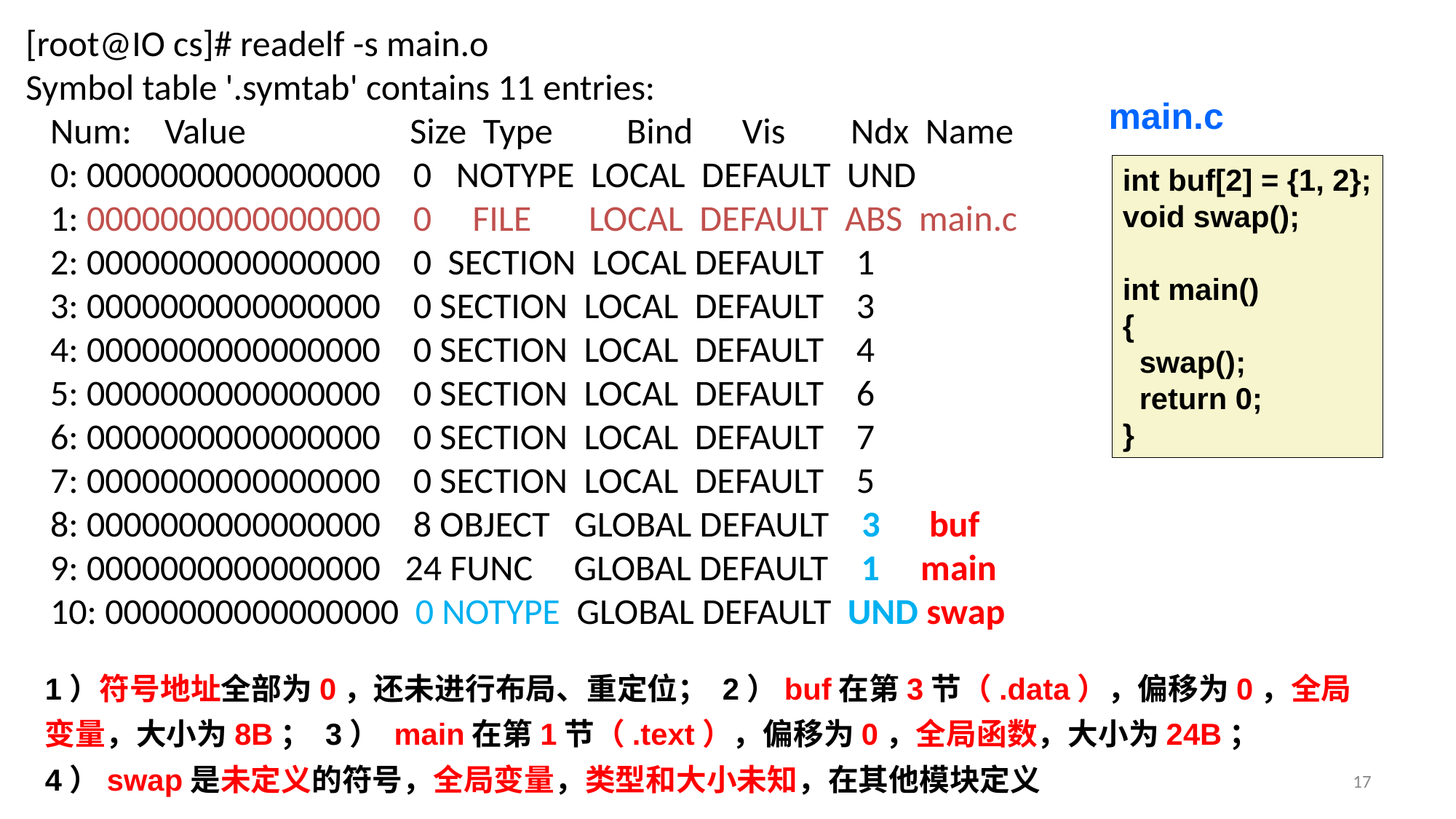

[root@IO cs]# readelf -s main.o
Symbol table '.symtab' contains 11 entries:
   Num:    Value                    Size  Type         Bind      Vis        Ndx  Name
   0: 0000000000000000    0   NOTYPE  LOCAL  DEFAULT  UND
   1: 0000000000000000    0     FILE       LOCAL  DEFAULT  ABS  main.c
   2: 0000000000000000    0  SECTION  LOCAL DEFAULT    1
   3: 0000000000000000    0 SECTION  LOCAL  DEFAULT    3
   4: 0000000000000000    0 SECTION  LOCAL  DEFAULT    4
   5: 0000000000000000    0 SECTION  LOCAL  DEFAULT    6
   6: 0000000000000000    0 SECTION  LOCAL  DEFAULT    7
   7: 0000000000000000    0 SECTION  LOCAL  DEFAULT    5
   8: 0000000000000000    8 OBJECT   GLOBAL DEFAULT    3      buf
   9: 0000000000000000   24 FUNC     GLOBAL DEFAULT    1     main
   10: 0000000000000000  0 NOTYPE  GLOBAL DEFAULT  UND swap
main.c
int buf[2] = {1, 2};
void swap();

int main()
{
  swap();
  return 0;
}
1）符号地址全部为0，还未进行布局、重定位； 2）buf在第3节（.data），偏移为0，全局变量，大小为8B； 3） main在第1节（.text），偏移为0，全局函数，大小为24B； 4）swap是未定义的符号，全局变量，类型和大小未知，在其他模块定义
17